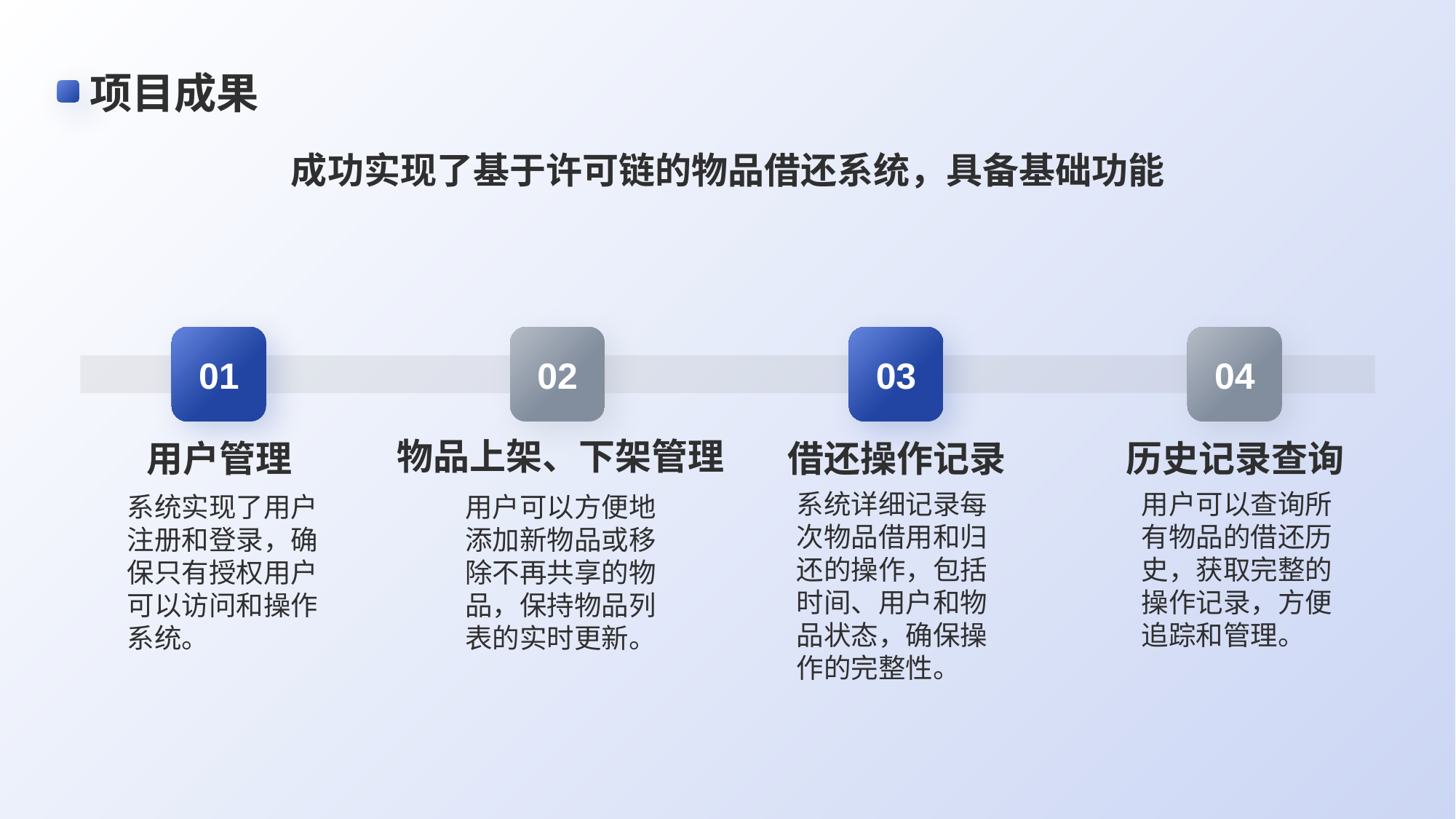

# 项目成果
成功实现了基于许可链的物品借还系统，具备基础功能
01
用户管理
02
物品上架、下架管理
03
借还操作记录
04
历史记录查询

系统详细记录每次物品借用和归还的操作，包括时间、用户和物品状态，确保操作的完整性。
用户可以查询所有物品的借还历史，获取完整的操作记录，方便追踪和管理。
用户可以方便地添加新物品或移除不再共享的物品，保持物品列表的实时更新。
系统实现了用户注册和登录，确保只有授权用户可以访问和操作系统。